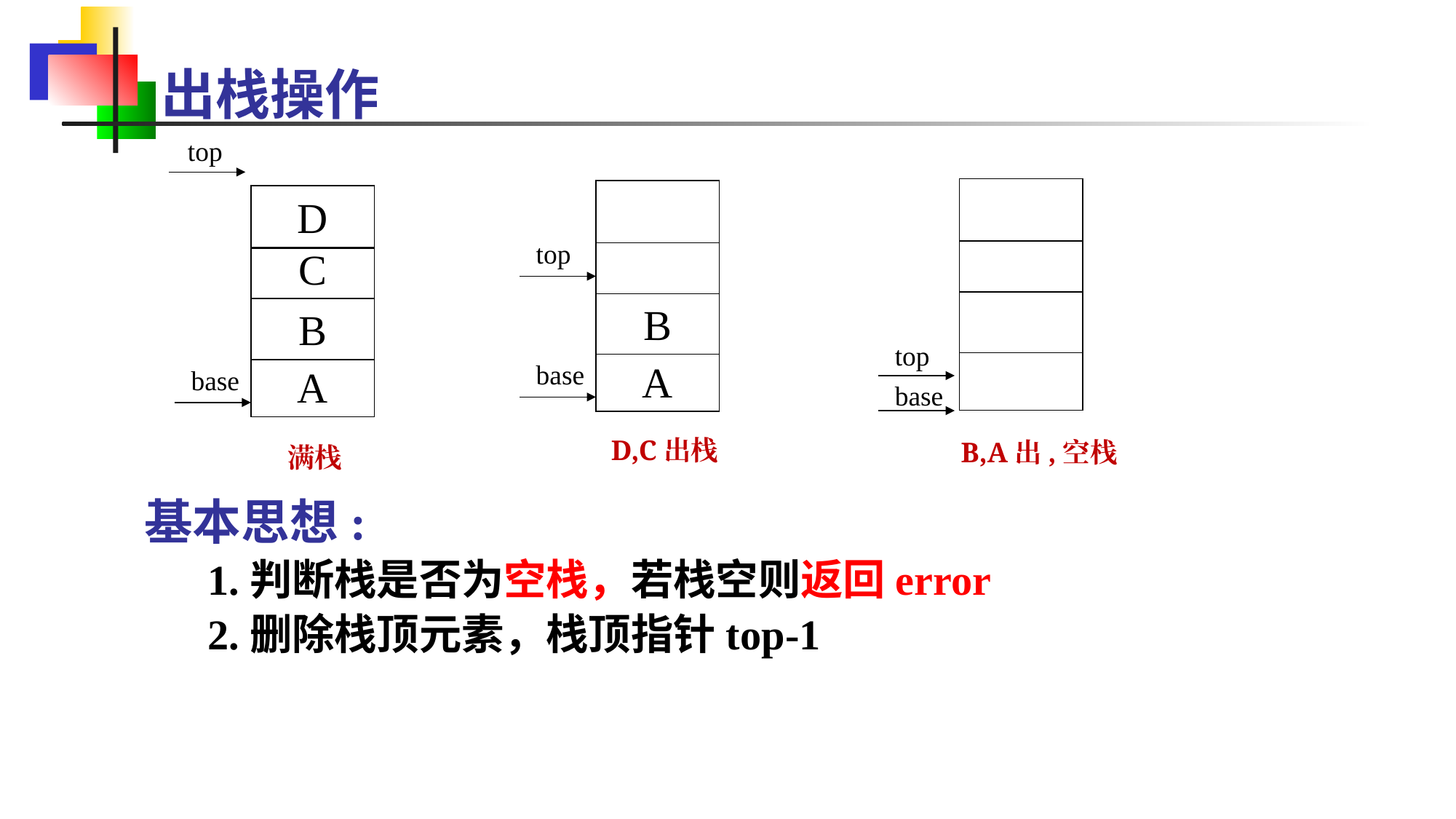

# 出栈操作
top

B,A出,空栈

B
A
D,C出栈
D

C
B
A
top
top
base
base
base
  满栈
基本思想:
      1.判断栈是否为空栈，若栈空则返回error
      2.删除栈顶元素，栈顶指针top-1